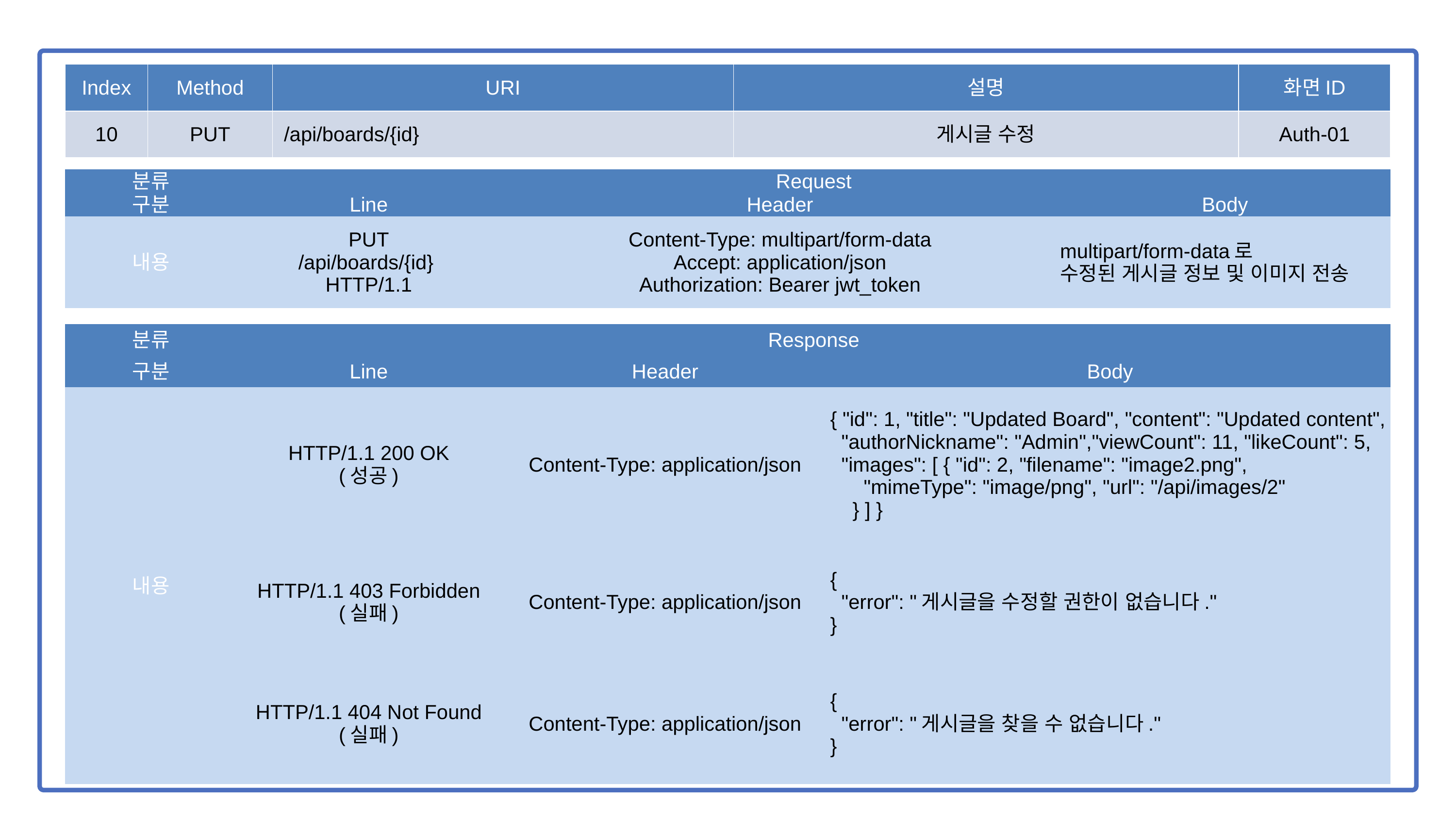

| Index | Method | URI | 설명 | 화면ID |
| --- | --- | --- | --- | --- |
| 10 | PUT | /api/boards/{id} | 게시글 수정 | Auth-01 |
| 분류 | Request |  |  |
| --- | --- | --- | --- |
| 구분 | Line | Header | Body |
| 내용 | PUT /api/boards/{id} HTTP/1.1 | Content-Type: multipart/form-data Accept: application/json Authorization: Bearer jwt\_token | multipart/form-data로 수정된 게시글 정보 및 이미지 전송 |
| 분류 | Response |  |  |
| --- | --- | --- | --- |
| 구분 | Line | Header | Body |
| 내용 | HTTP/1.1 200 OK (성공) | Content-Type: application/json | { "id": 1, "title": "Updated Board", "content": "Updated content", "authorNickname": "Admin","viewCount": 11, "likeCount": 5, "images": [ { "id": 2, "filename": "image2.png", "mimeType": "image/png", "url": "/api/images/2" } ] } |
|  | HTTP/1.1 403 Forbidden (실패) | Content-Type: application/json | { "error": "게시글을 수정할 권한이 없습니다." } |
|  | HTTP/1.1 404 Not Found (실패) | Content-Type: application/json | { "error": "게시글을 찾을 수 없습니다." } |